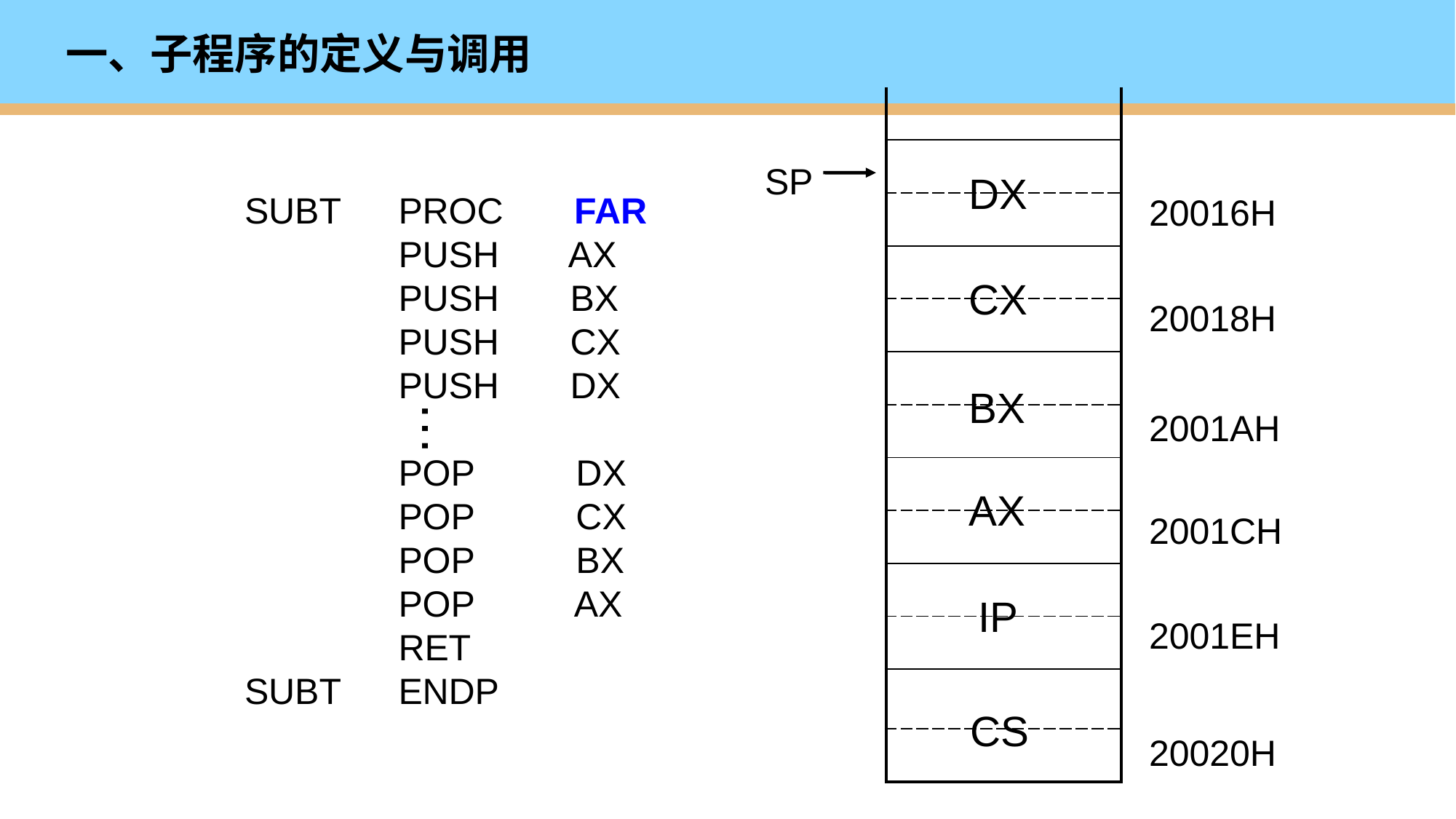

# 一、子程序的定义与调用
|  |
| --- |
|  |
|  |
|  |
|  |
|  |
|  |
|  |
|  |
|  |
|  |
|  |
|  |
SP

DX
SUBT

SUBT
PROC       FAR
PUSH       AX
PUSH       BX
PUSH       CX
PUSH       DX

POP          DX
POP          CX
POP          BX
POP          AX
RET
ENDP
…
20016H
CX
20018H
BX
2001AH
AX
2001CH
IP
2001EH
CS
20020H
165